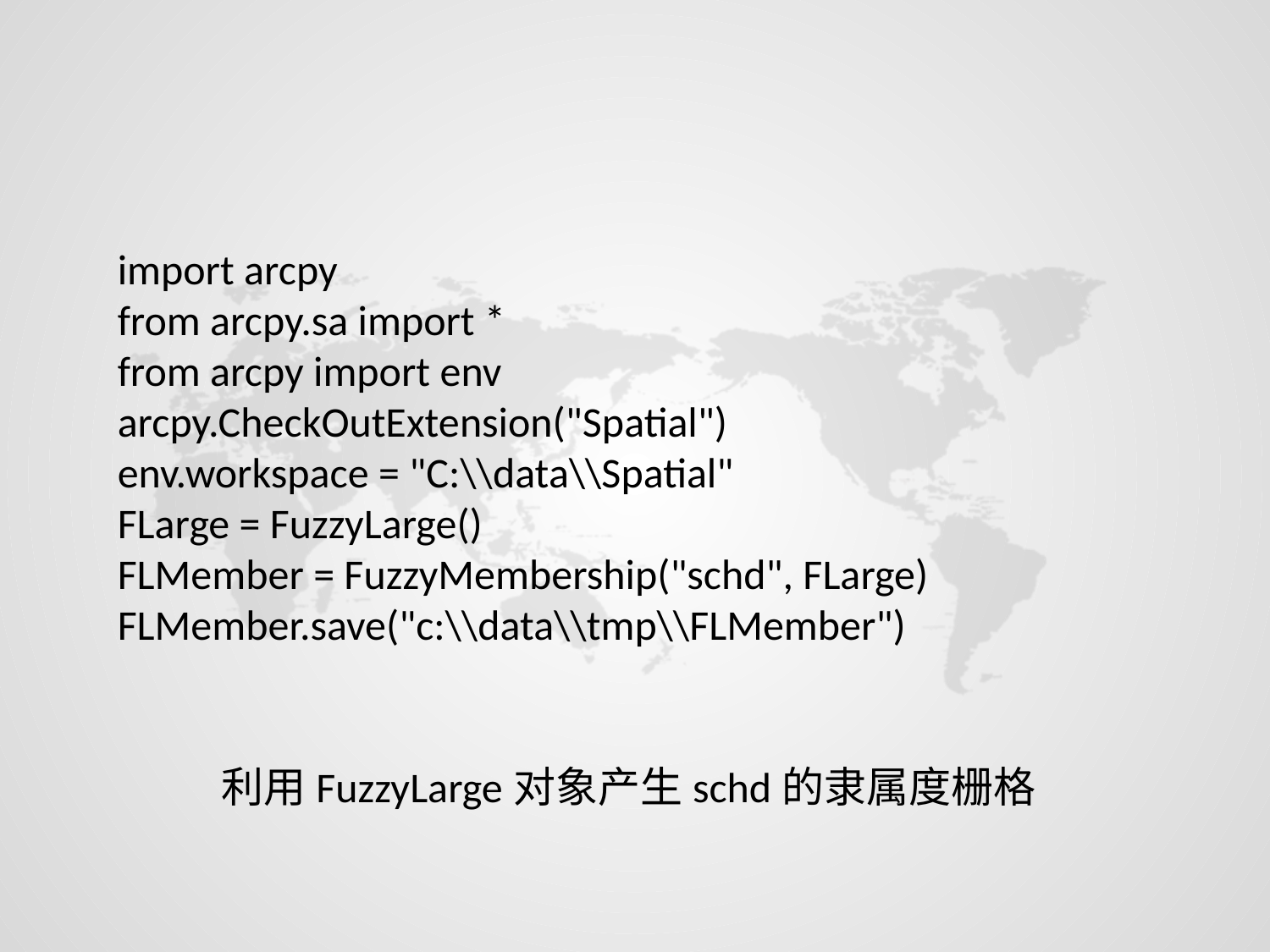

import arcpy
from arcpy.sa import *
from arcpy import env
arcpy.CheckOutExtension("Spatial")
env.workspace = "C:\\data\\Spatial"
FLarge = FuzzyLarge()
FLMember = FuzzyMembership("schd", FLarge)
FLMember.save("c:\\data\\tmp\\FLMember")
利用FuzzyLarge对象产生schd的隶属度栅格